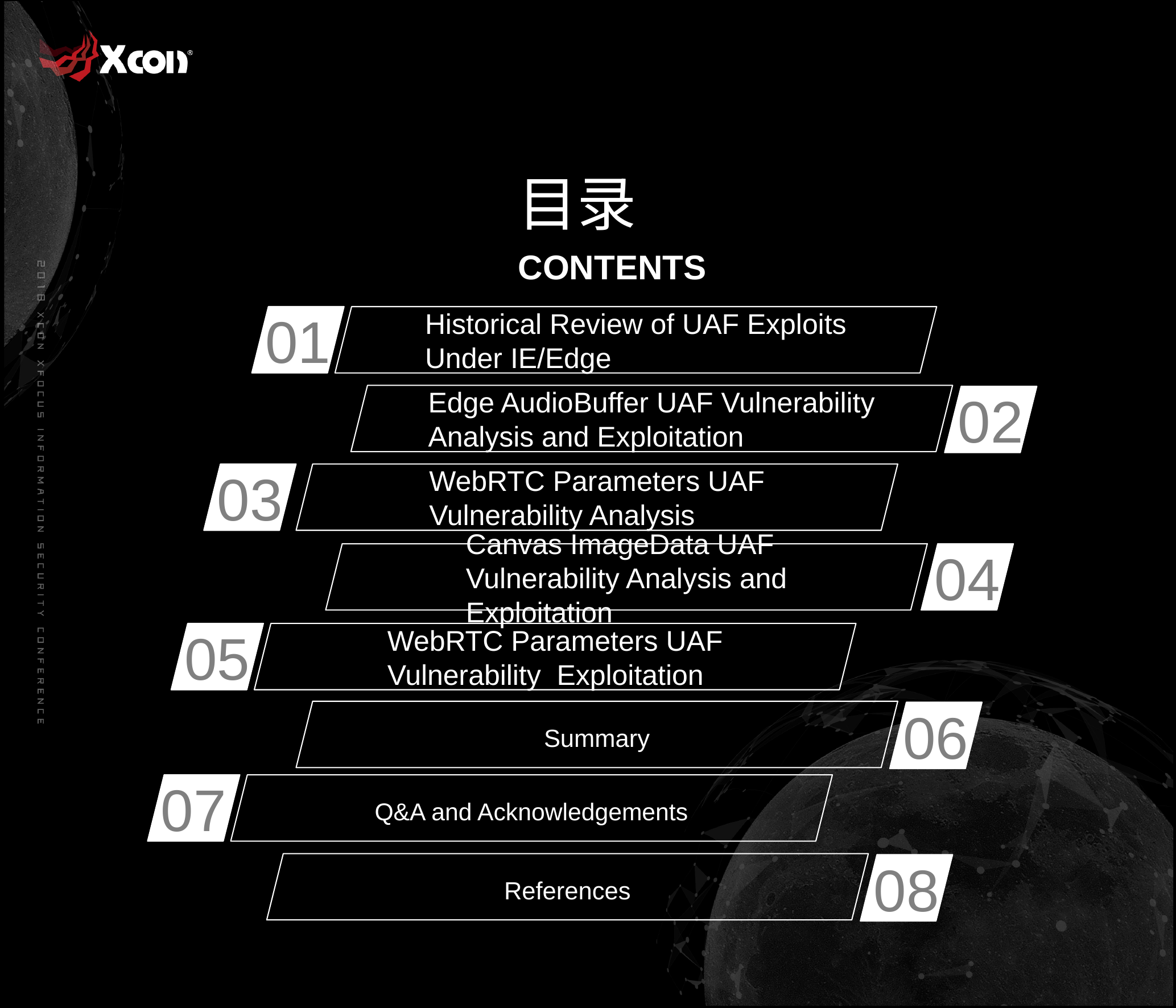

目录
CONTENTS
01
Historical Review of UAF Exploits Under IE/Edge
Edge AudioBuffer UAF Vulnerability Analysis and Exploitation
02
03
WebRTC Parameters UAF Vulnerability Analysis
04
Canvas ImageData UAF Vulnerability Analysis and Exploitation
05
WebRTC Parameters UAF Vulnerability  Exploitation
Summary
06
07
Q&A and Acknowledgements
References
08